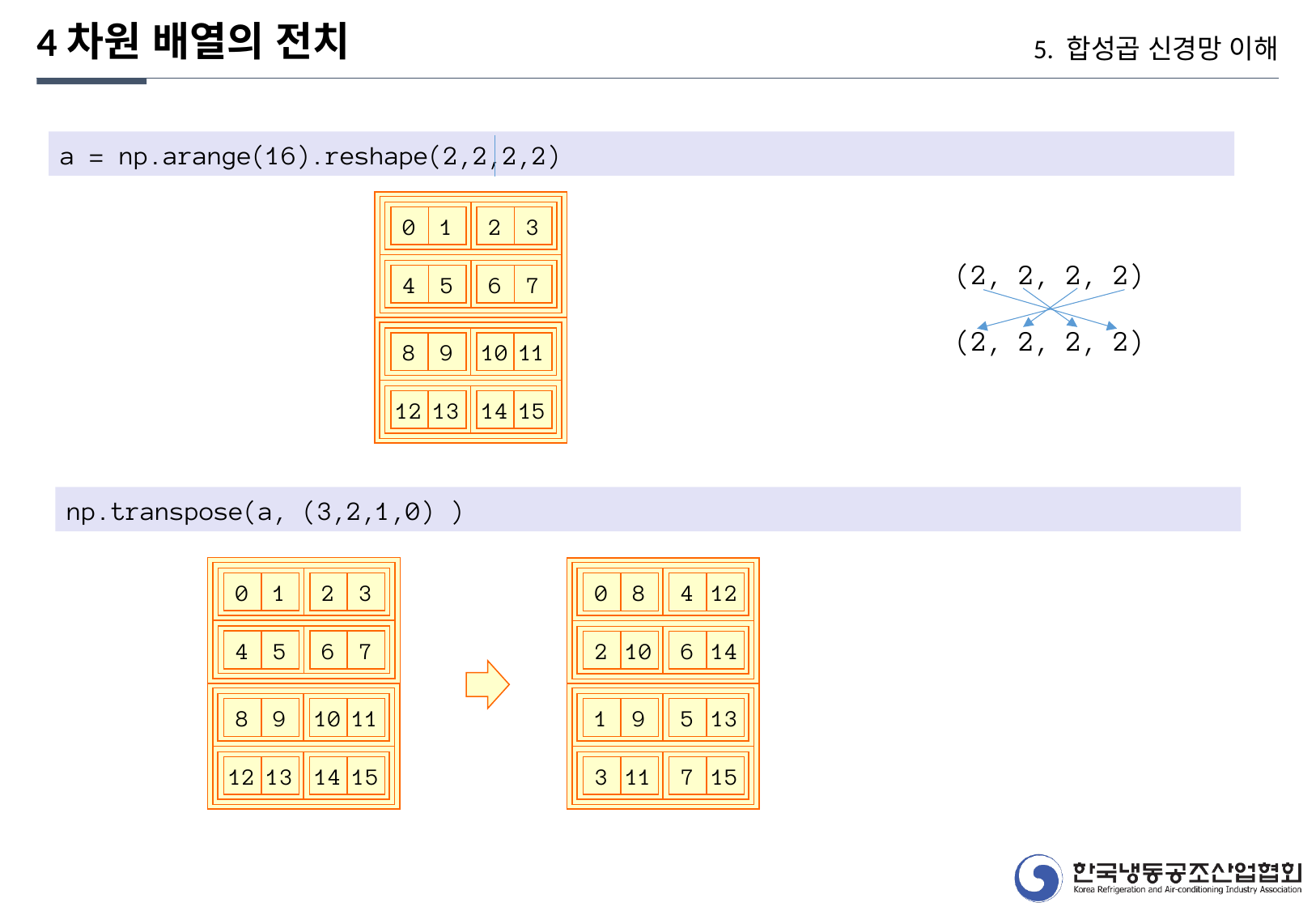

4차원 배열의 전치
5. 합성곱 신경망 이해
a = np.arange(16).reshape(2,2,2,2)

0
1
2
3
(2, 2, 2, 2)

4
5
6
7
(2, 2, 2, 2)

8
9
10
11

12
13
14
15
np.transpose(a, (3,2,1,0) )

0
8
4
12

2
10
6
14

0
1
2
3

4
5
6
7

1
9
5
13

3
11
7
15

8
9
10
11

12
13
14
15